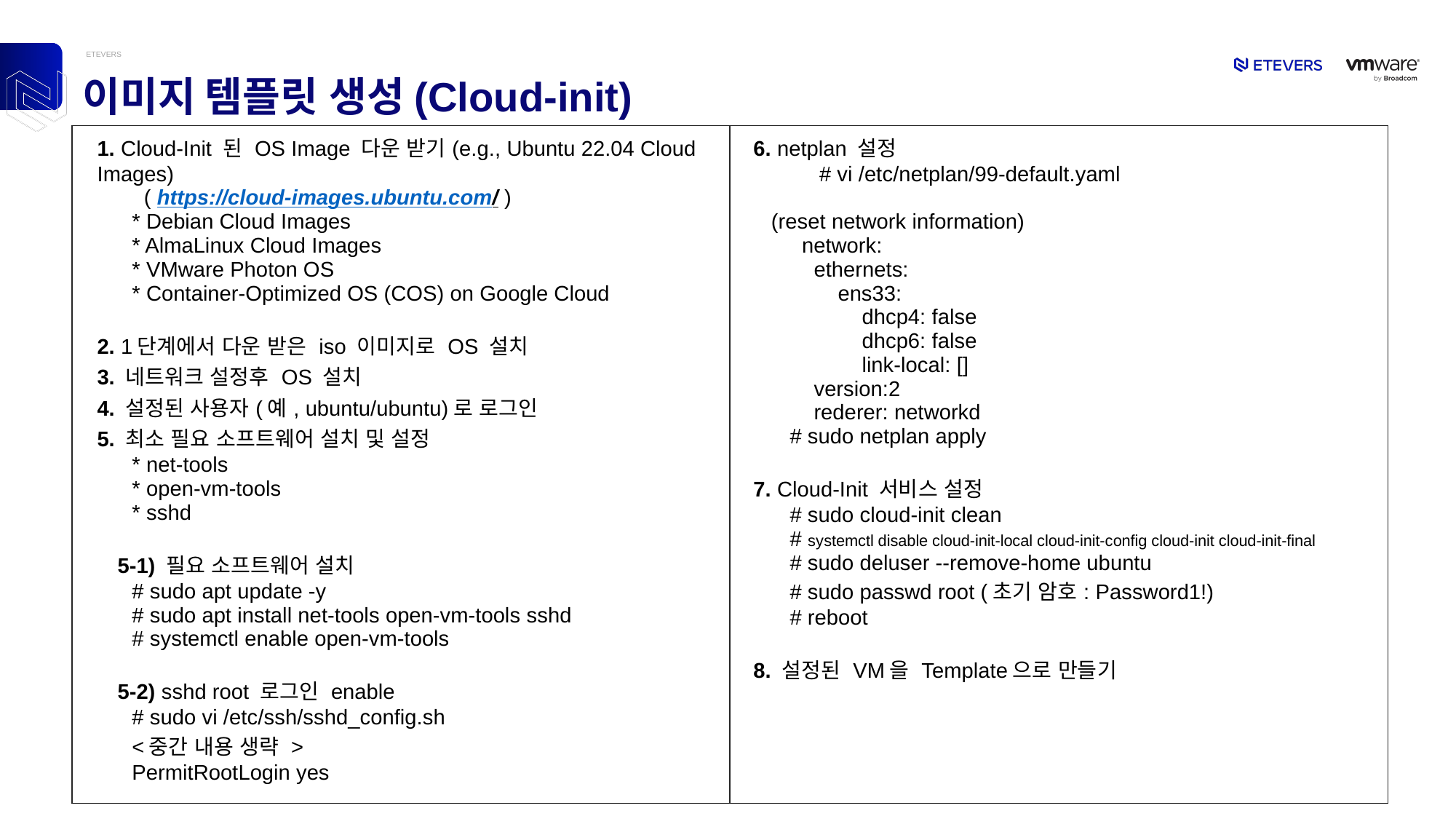

# 이미지 템플릿 생성(Cloud-init)
| 1. Cloud-Init 된 OS Image 다운 받기(e.g., Ubuntu 22.04 Cloud Images) ( https://cloud-images.ubuntu.com/ ) \* Debian Cloud Images \* AlmaLinux Cloud Images \* VMware Photon OS \* Container-Optimized OS (COS) on Google Cloud 2. 1단계에서 다운 받은 iso 이미지로 OS 설치 3. 네트워크 설정후 OS 설치 4. 설정된 사용자(예, ubuntu/ubuntu)로 로그인 5. 최소 필요 소프트웨어 설치 및 설정 \* net-tools \* open-vm-tools \* sshd 5-1) 필요 소프트웨어 설치 # sudo apt update -y # sudo apt install net-tools open-vm-tools sshd # systemctl enable open-vm-tools 5-2) sshd root 로그인 enable # sudo vi /etc/ssh/sshd\_config.sh <중간 내용 생략 > PermitRootLogin yes | 6. netplan 설정 # vi /etc/netplan/99-default.yaml (reset network information) network: ethernets: ens33: dhcp4: false dhcp6: false link-local: [] version:2 rederer: networkd # sudo netplan apply 7. Cloud-Init 서비스 설정 # sudo cloud-init clean # systemctl disable cloud-init-local cloud-init-config cloud-init cloud-init-final # sudo deluser --remove-home ubuntu # sudo passwd root (초기 암호: Password1!) # reboot 8. 설정된 VM을 Template으로 만들기 |
| --- | --- |